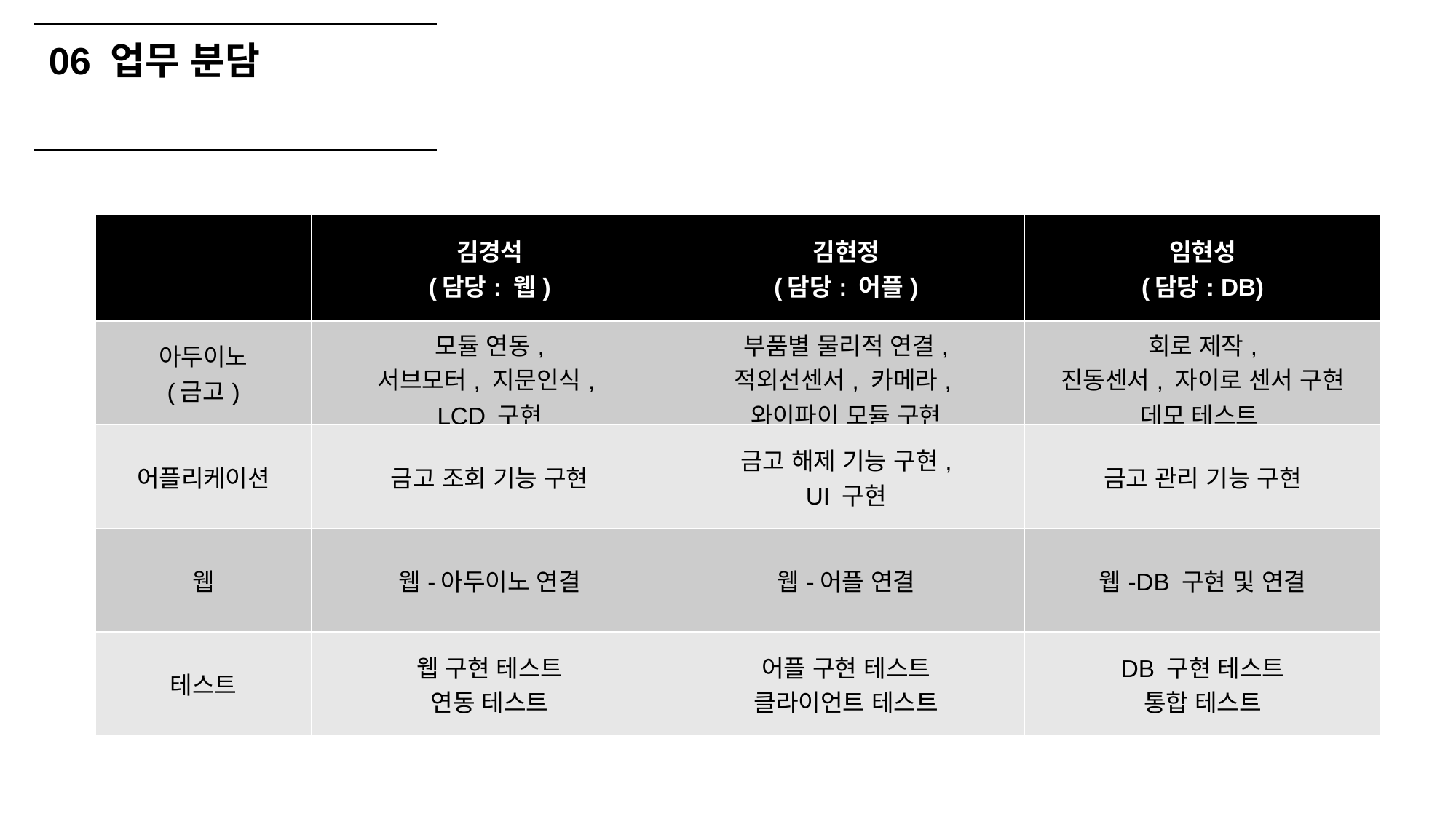

06 업무 분담
|  | 김경석 (담당: 웹) | 김현정 (담당: 어플) | 임현성 (담당: DB) |
| --- | --- | --- | --- |
| 아두이노 (금고) | 모듈 연동, 서브모터, 지문인식, LCD 구현 | 부품별 물리적 연결, 적외선센서, 카메라, 와이파이 모듈 구현 | 회로 제작, 진동센서, 자이로 센서 구현 데모 테스트 |
| 어플리케이션 | 금고 조회 기능 구현 | 금고 해제 기능 구현, UI 구현 | 금고 관리 기능 구현 |
| 웹 | 웹-아두이노 연결 | 웹-어플 연결 | 웹-DB 구현 및 연결 |
| 테스트 | 웹 구현 테스트 연동 테스트 | 어플 구현 테스트 클라이언트 테스트 | DB 구현 테스트 통합 테스트 |